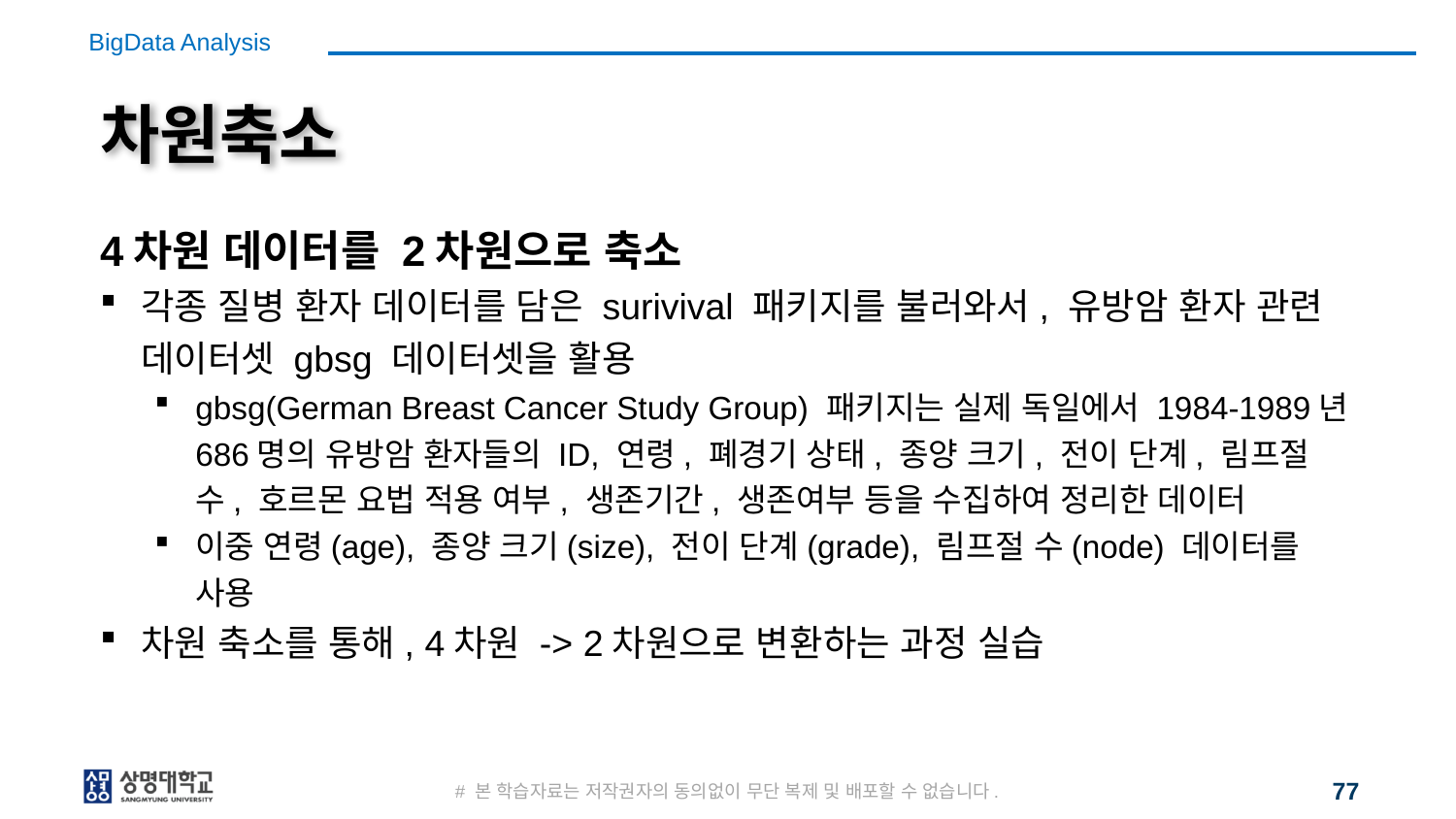

# 차원축소
4차원 데이터를 2차원으로 축소
각종 질병 환자 데이터를 담은 surivival 패키지를 불러와서, 유방암 환자 관련 데이터셋 gbsg 데이터셋을 활용
gbsg(German Breast Cancer Study Group) 패키지는 실제 독일에서 1984-1989년 686명의 유방암 환자들의 ID, 연령, 폐경기 상태, 종양 크기, 전이 단계, 림프절 수, 호르몬 요법 적용 여부, 생존기간, 생존여부 등을 수집하여 정리한 데이터
이중 연령(age), 종양 크기(size), 전이 단계(grade), 림프절 수(node) 데이터를 사용
차원 축소를 통해, 4차원 -> 2차원으로 변환하는 과정 실습
77
# 본 학습자료는 저작권자의 동의없이 무단 복제 및 배포할 수 없습니다.